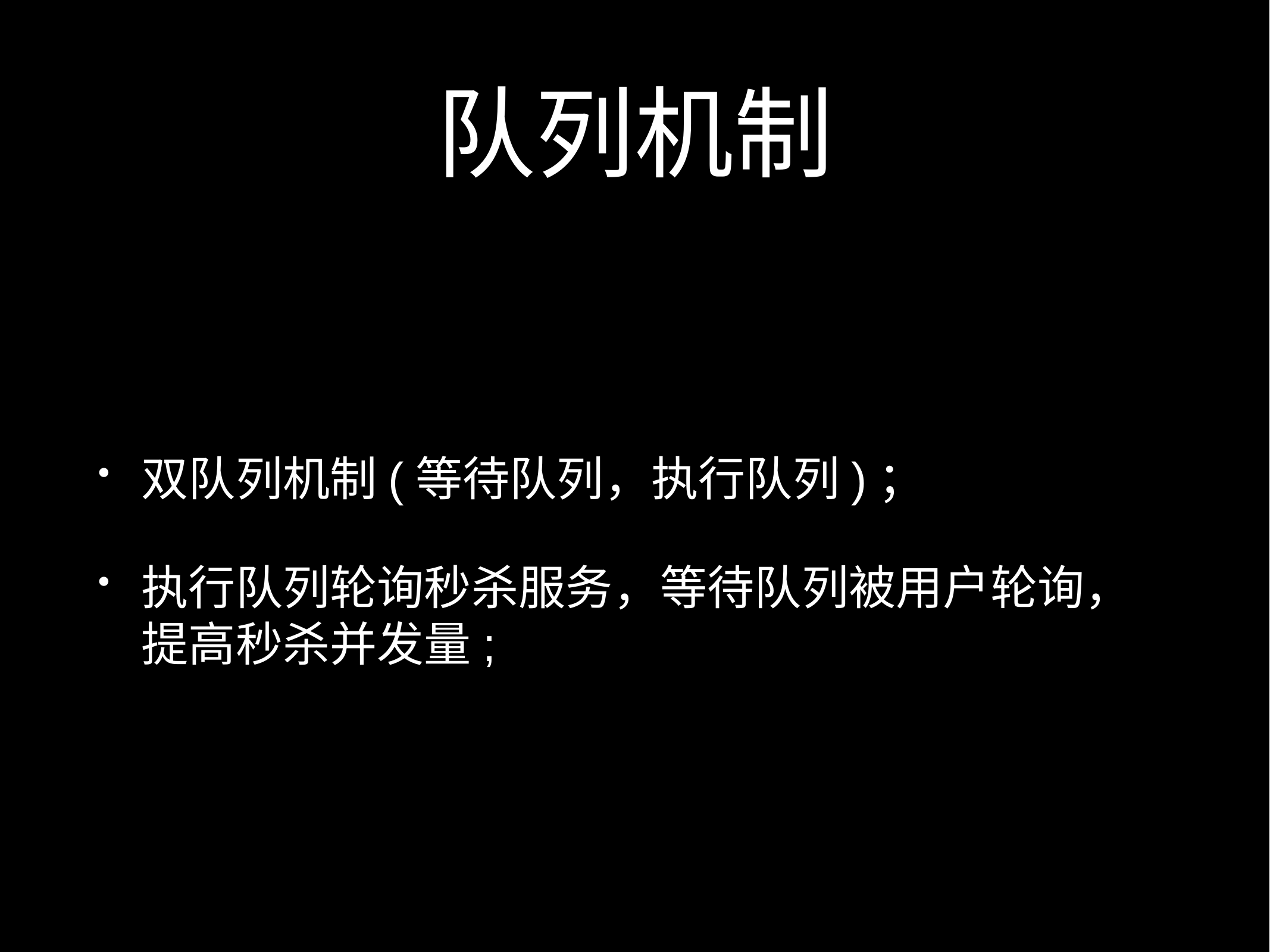

# 队列机制
双队列机制(等待队列，执行队列)；
执行队列轮询秒杀服务，等待队列被用户轮询，提高秒杀并发量;